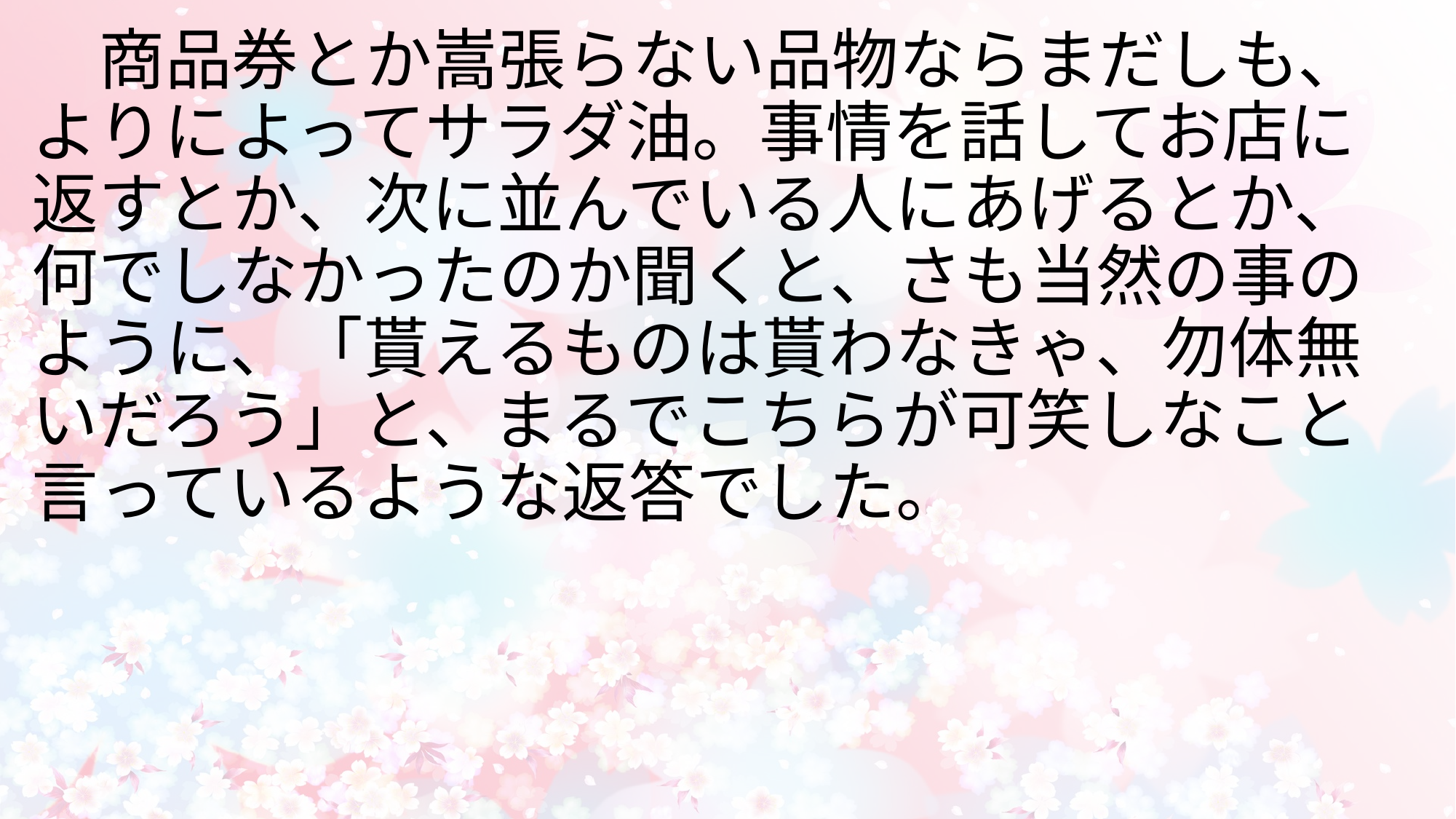

商品券とか嵩張らない品物ならまだしも、よりによってサラダ油。事情を話してお店に返すとか、次に並んでいる人にあげるとか、何でしなかったのか聞くと、さも当然の事のように、「貰えるものは貰わなきゃ、勿体無いだろう」と、まるでこちらが可笑しなこと言っているような返答でした。